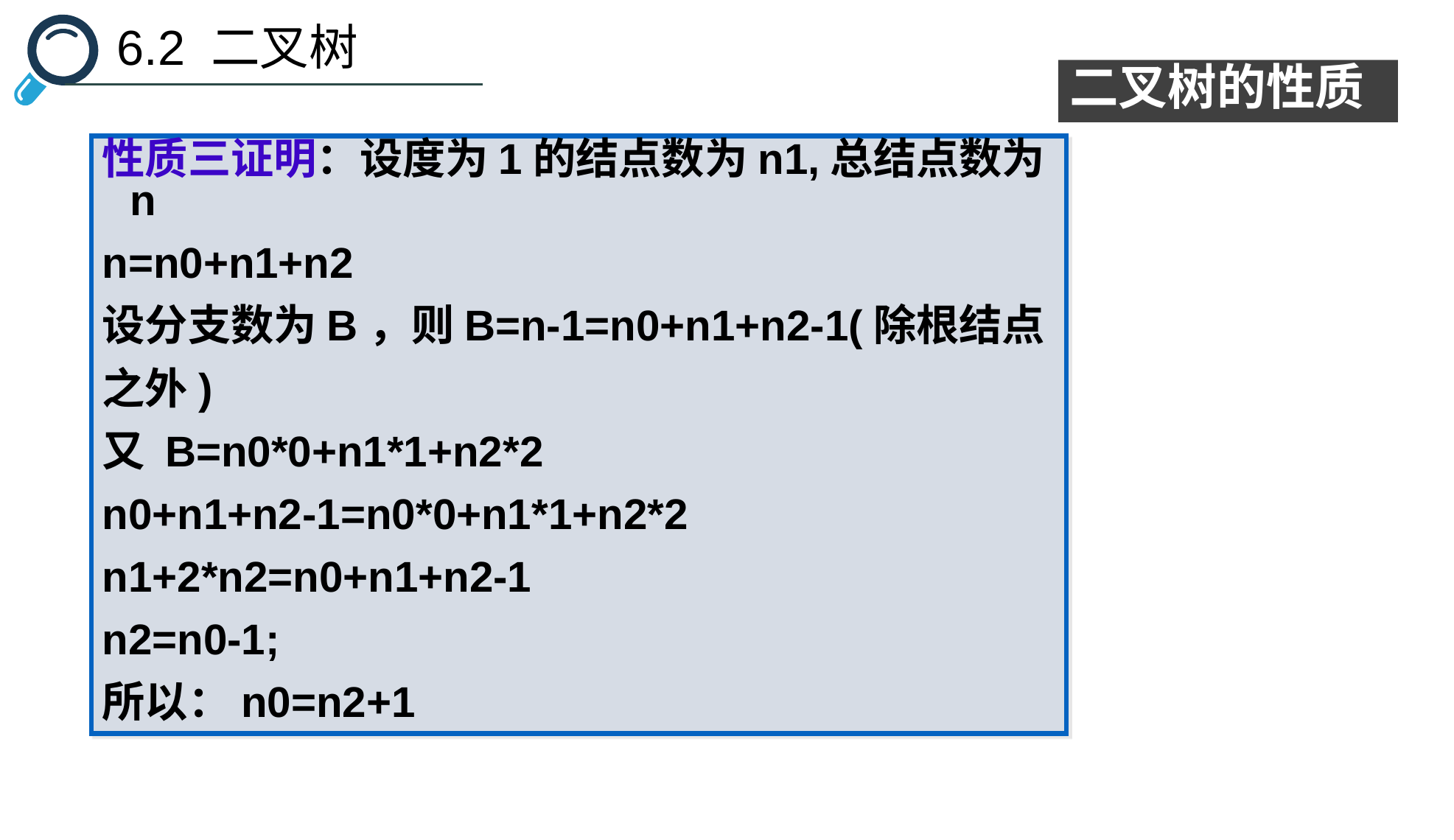

6.2 二叉树
二叉树的性质
性质三证明：设度为1的结点数为n1,总结点数为n
n=n0+n1+n2
设分支数为B，则B=n-1=n0+n1+n2-1(除根结点
之外)
又 B=n0*0+n1*1+n2*2
n0+n1+n2-1=n0*0+n1*1+n2*2
n1+2*n2=n0+n1+n2-1
n2=n0-1;
所以：n0=n2+1